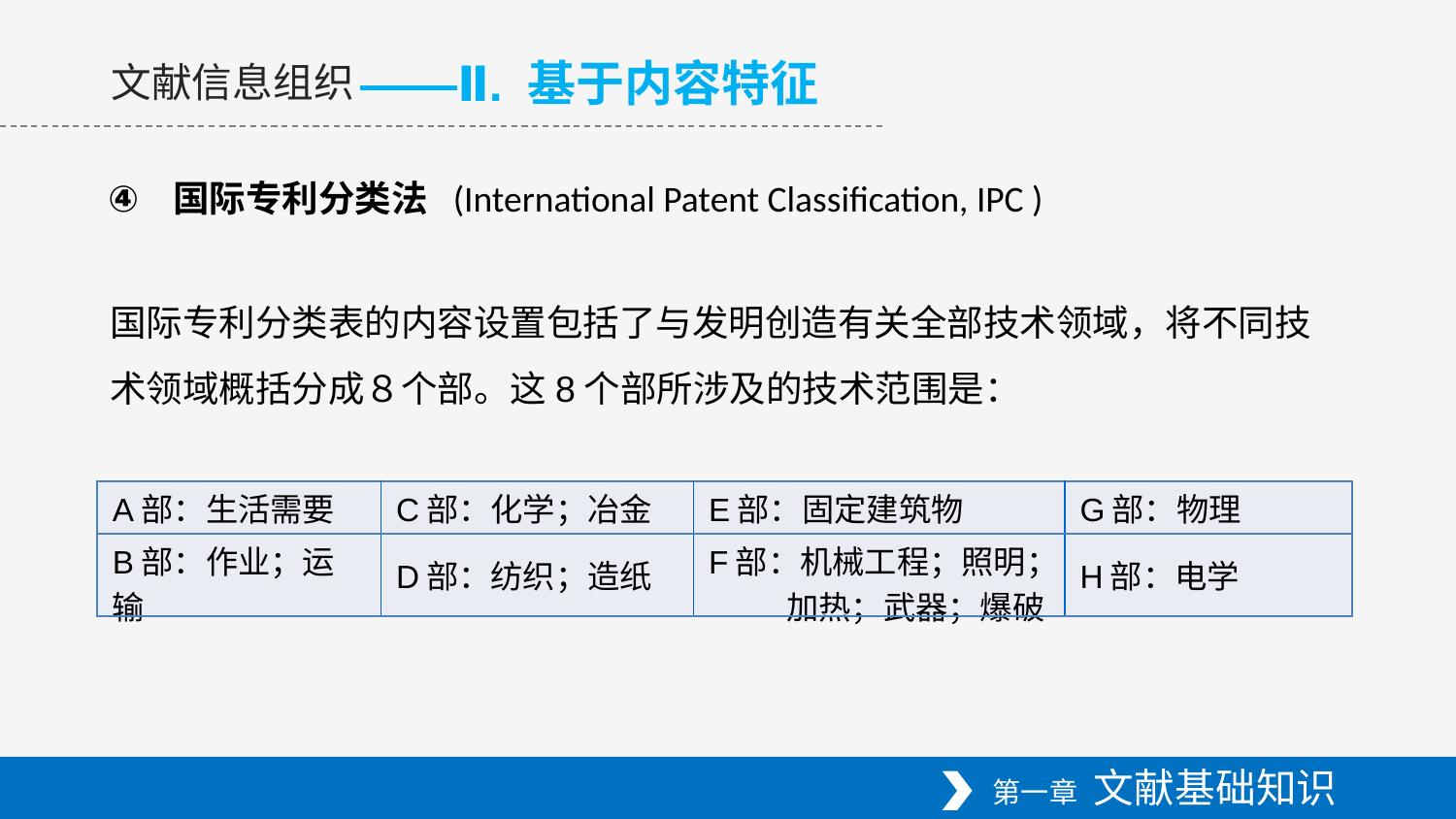

——Ⅱ. 基于内容特征
文献信息组织
国际专利分类法  (International Patent Classification, IPC )

国际专利分类表的内容设置包括了与发明创造有关全部技术领域，将不同技术领域概括分成８个部。这8个部所涉及的技术范围是：
| A部：生活需要 | C部：化学；冶金 | E部：固定建筑物 | G部：物理 |
| --- | --- | --- | --- |
| B部：作业；运输 | D部：纺织；造纸 | F部：机械工程；照明；加热；武器；爆破 | H部：电学 |